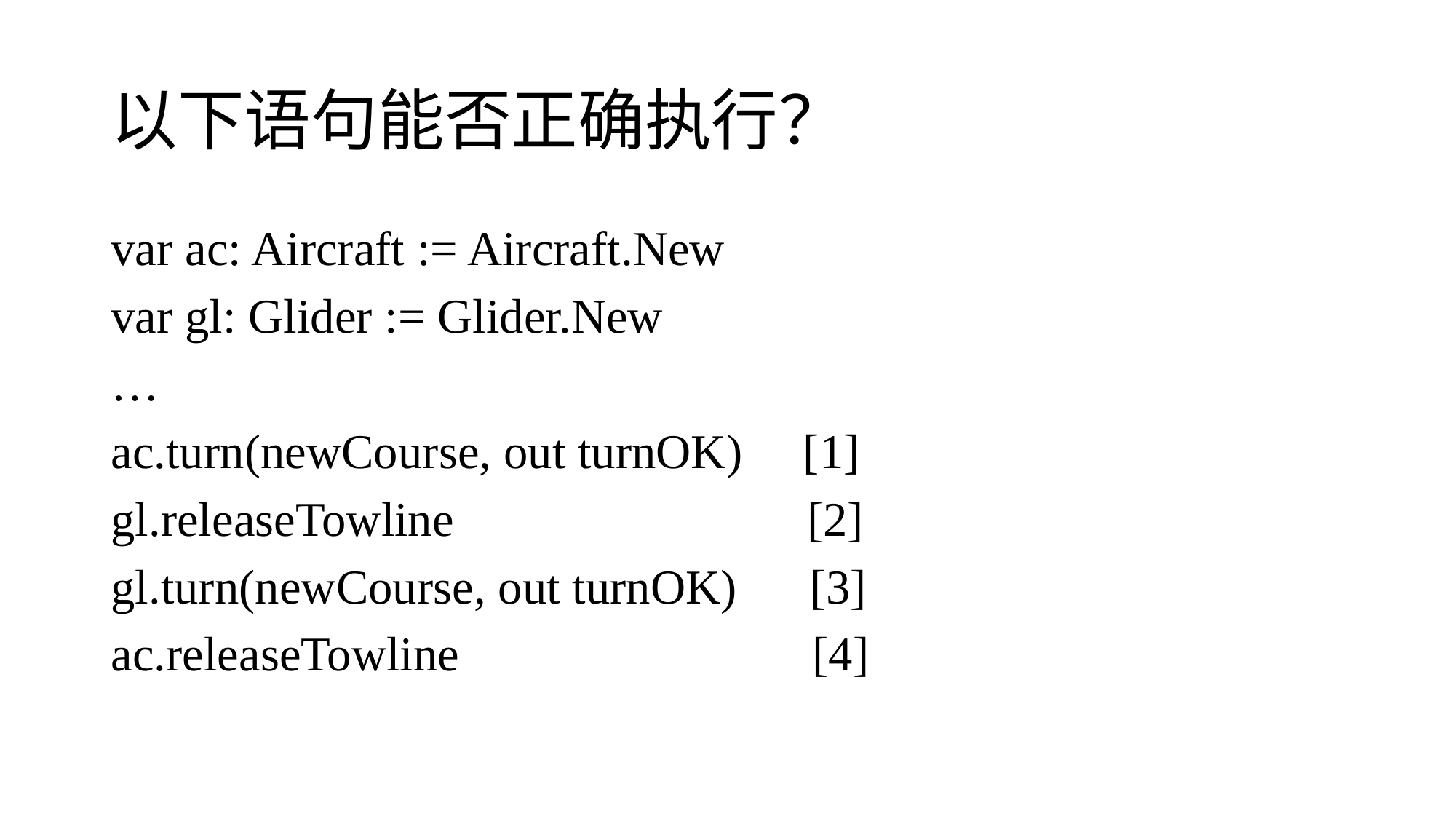

# 以下语句能否正确执行？
var ac: Aircraft := Aircraft.New
var gl: Glider := Glider.New
…
ac.turn(newCourse, out turnOK)     [1]
gl.releaseTowline                             [2]
gl.turn(newCourse, out turnOK)      [3]
ac.releaseTowline                             [4]